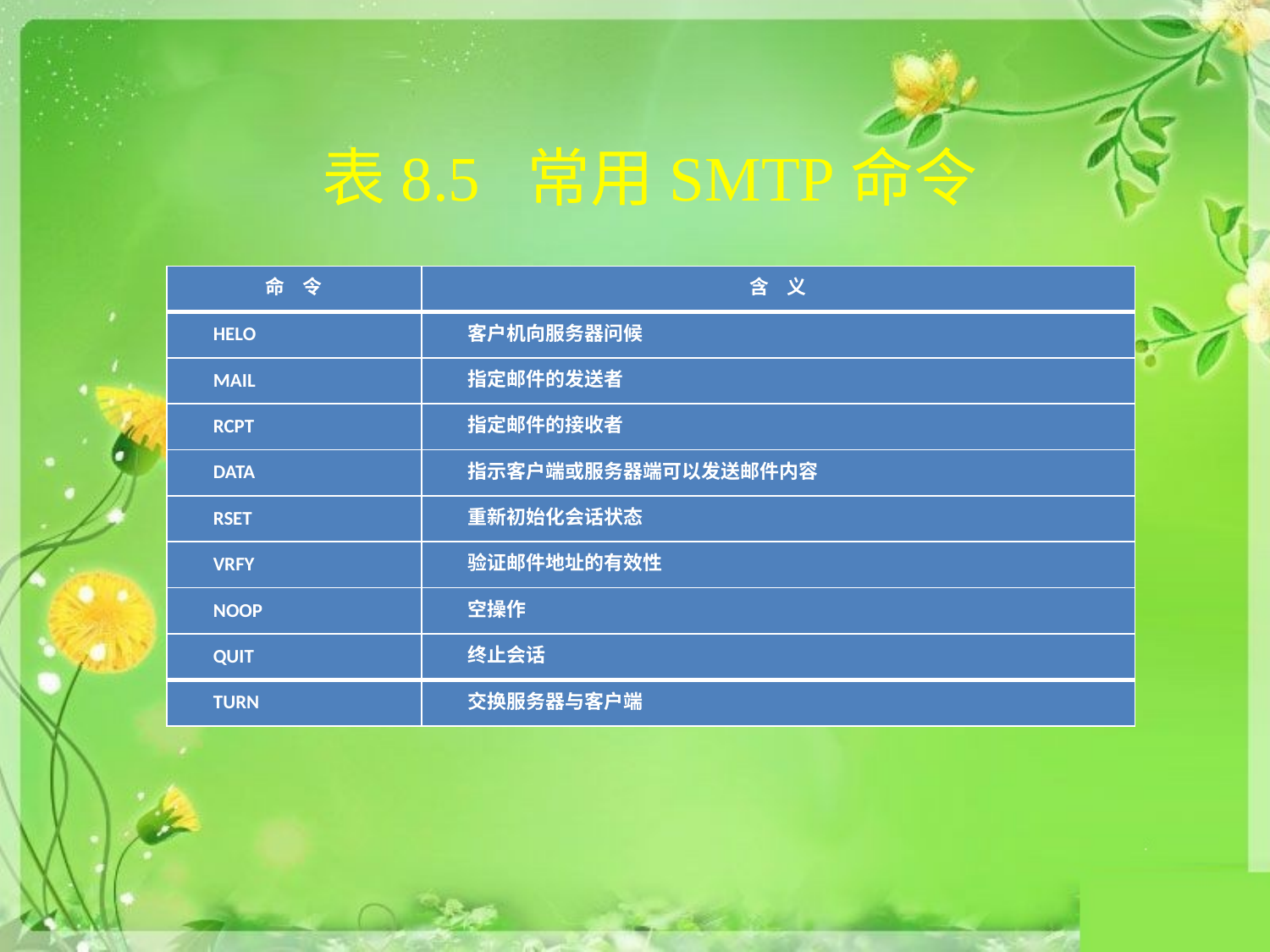

# 表8.5  常用SMTP命令
| 命 令 | 含 义 |
| --- | --- |
| HELO | 客户机向服务器问候 |
| MAIL | 指定邮件的发送者 |
| RCPT | 指定邮件的接收者 |
| DATA | 指示客户端或服务器端可以发送邮件内容 |
| RSET | 重新初始化会话状态 |
| VRFY | 验证邮件地址的有效性 |
| NOOP | 空操作 |
| QUIT | 终止会话 |
| TURN | 交换服务器与客户端 |